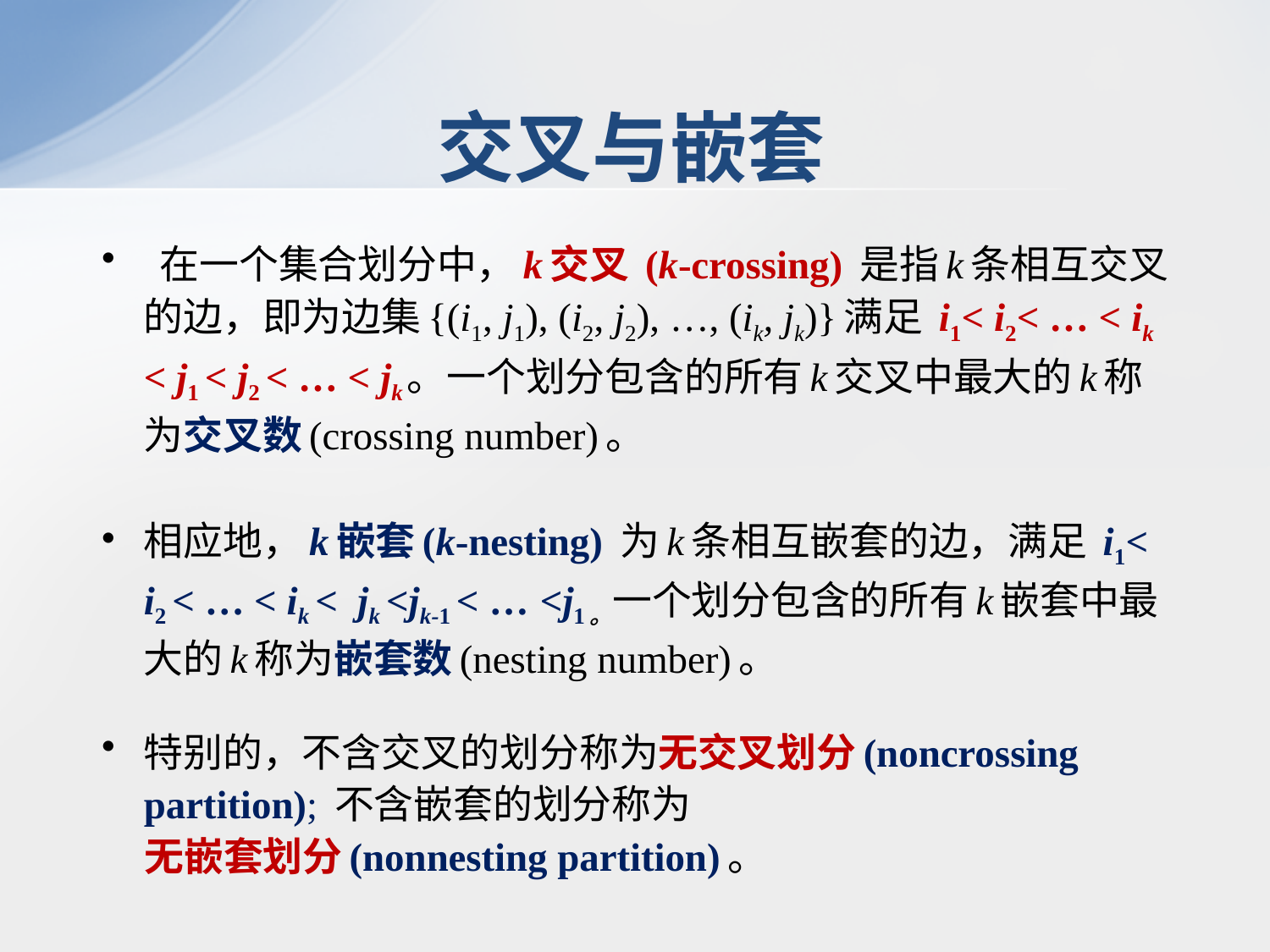

# 交叉与嵌套
 在一个集合划分中，k交叉 (k-crossing) 是指k条相互交叉的边，即为边集{(i1, j1), (i2, j2), …, (ik, jk)}满足 i1< i2< … < ik < j1 < j2 < … < jk。一个划分包含的所有k交叉中最大的k称为交叉数(crossing number)。

相应地，k嵌套(k-nesting) 为k条相互嵌套的边，满足 i1< i2 < … < ik <  jk <jk-1 <  … <j1。一个划分包含的所有k嵌套中最大的k称为嵌套数(nesting number)。

特别的，不含交叉的划分称为无交叉划分(noncrossing partition); 不含嵌套的划分称为
    无嵌套划分(nonnesting partition)。